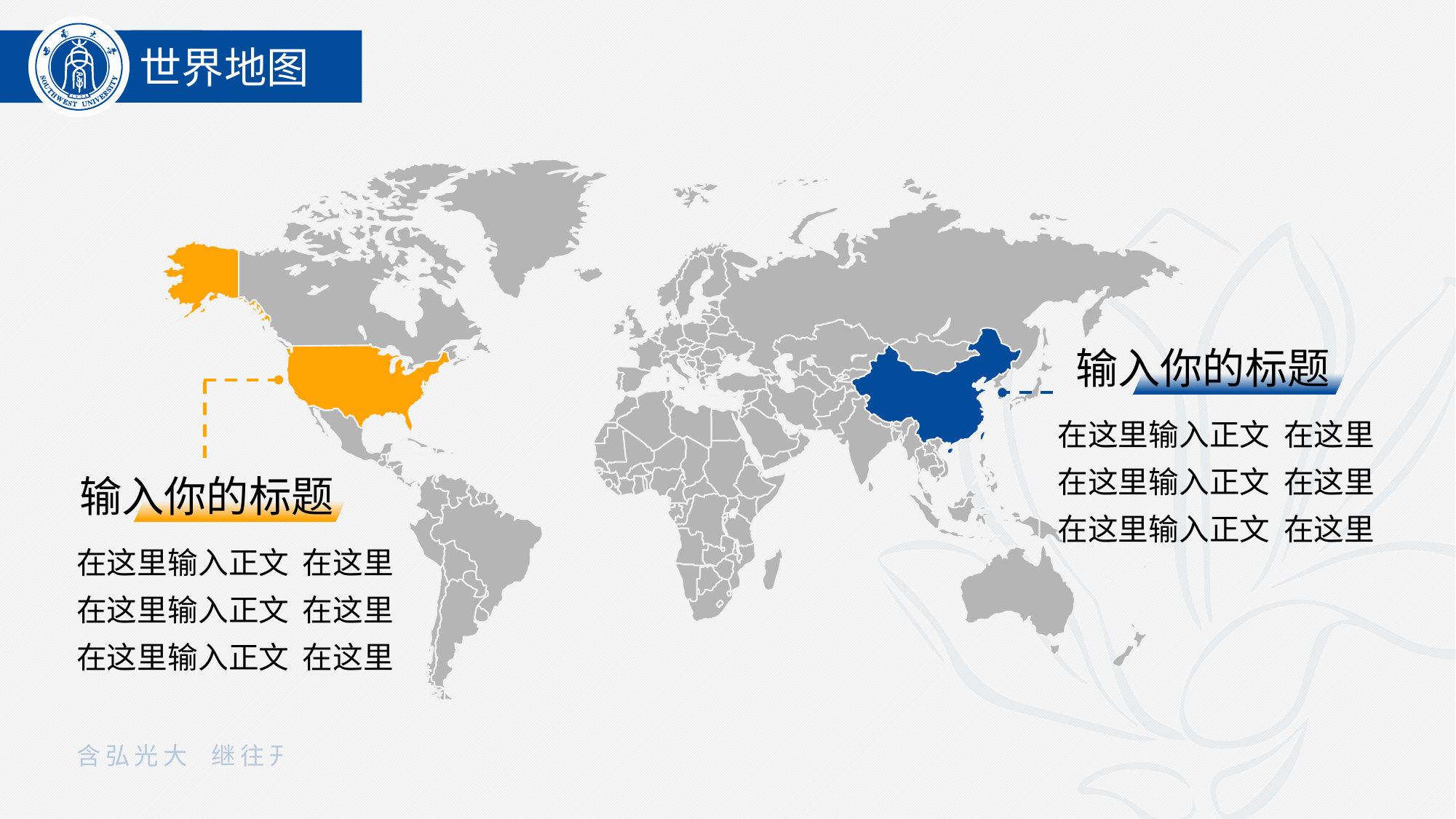

世界地图

输入你的标题

在这里输入正文  在这里
在这里输入正文  在这里
在这里输入正文  在这里

输入你的标题

在这里输入正文  在这里
在这里输入正文  在这里
在这里输入正文  在这里